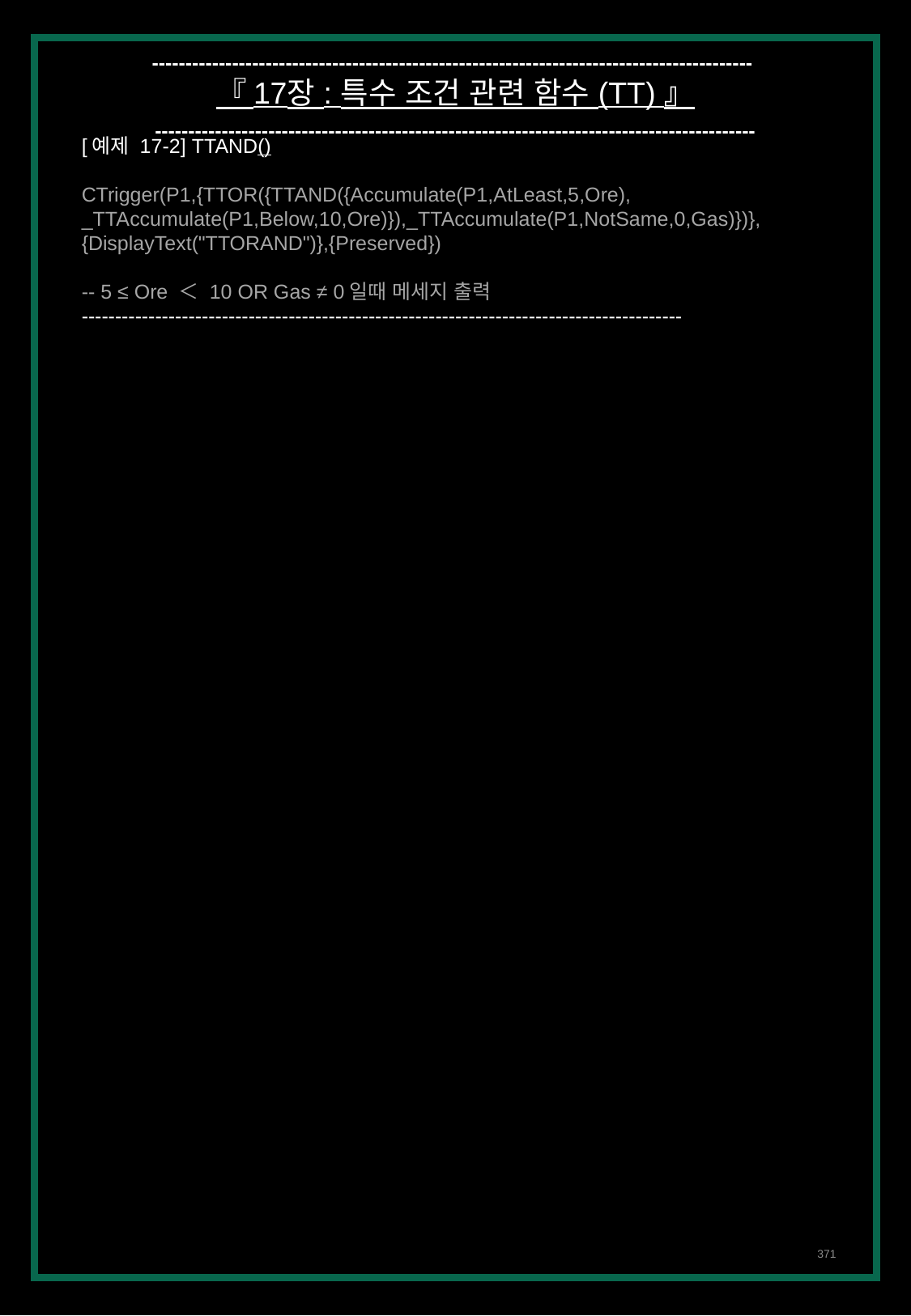

------------------------------------------------------------------------------------------
『 17장 : 특수 조건 관련 함수 (TT) 』
------------------------------------------------------------------------------------------
[예제 17-2] TTAND()

CTrigger(P1,{TTOR({TTAND({Accumulate(P1,AtLeast,5,Ore),
_TTAccumulate(P1,Below,10,Ore)}),_TTAccumulate(P1,NotSame,0,Gas)})},
{DisplayText("TTORAND")},{Preserved})

-- 5 ≤ Ore ＜ 10 OR Gas ≠ 0일때 메세지 출력
------------------------------------------------------------------------------------------
371